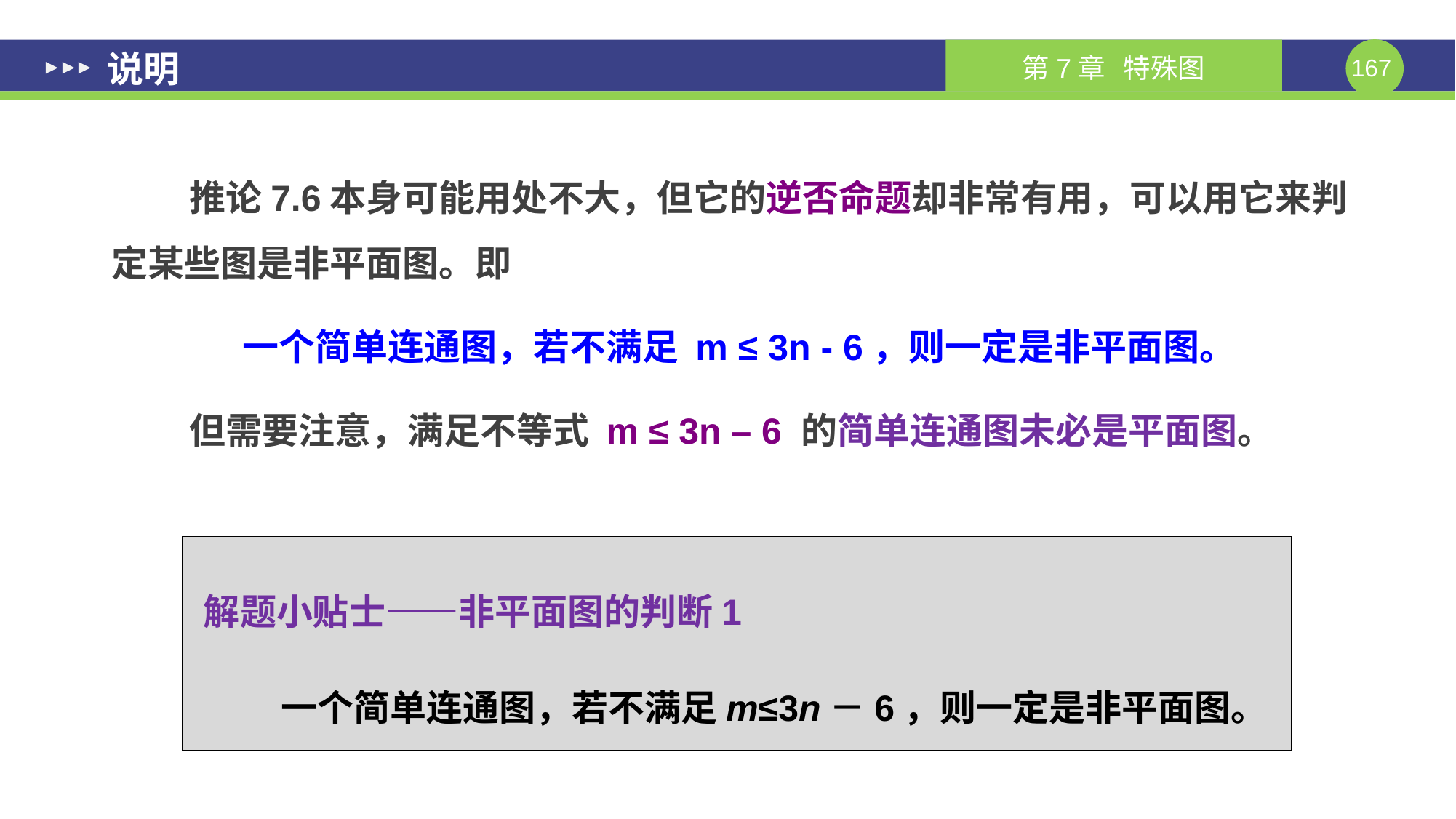

# 说明
推论7.6本身可能用处不大，但它的逆否命题却非常有用，可以用它来判定某些图是非平面图。即
一个简单连通图，若不满足 m ≤ 3n - 6，则一定是非平面图。
但需要注意，满足不等式 m ≤ 3n – 6 的简单连通图未必是平面图。
解题小贴士——非平面图的判断1
一个简单连通图，若不满足m≤3n－6，则一定是非平面图。